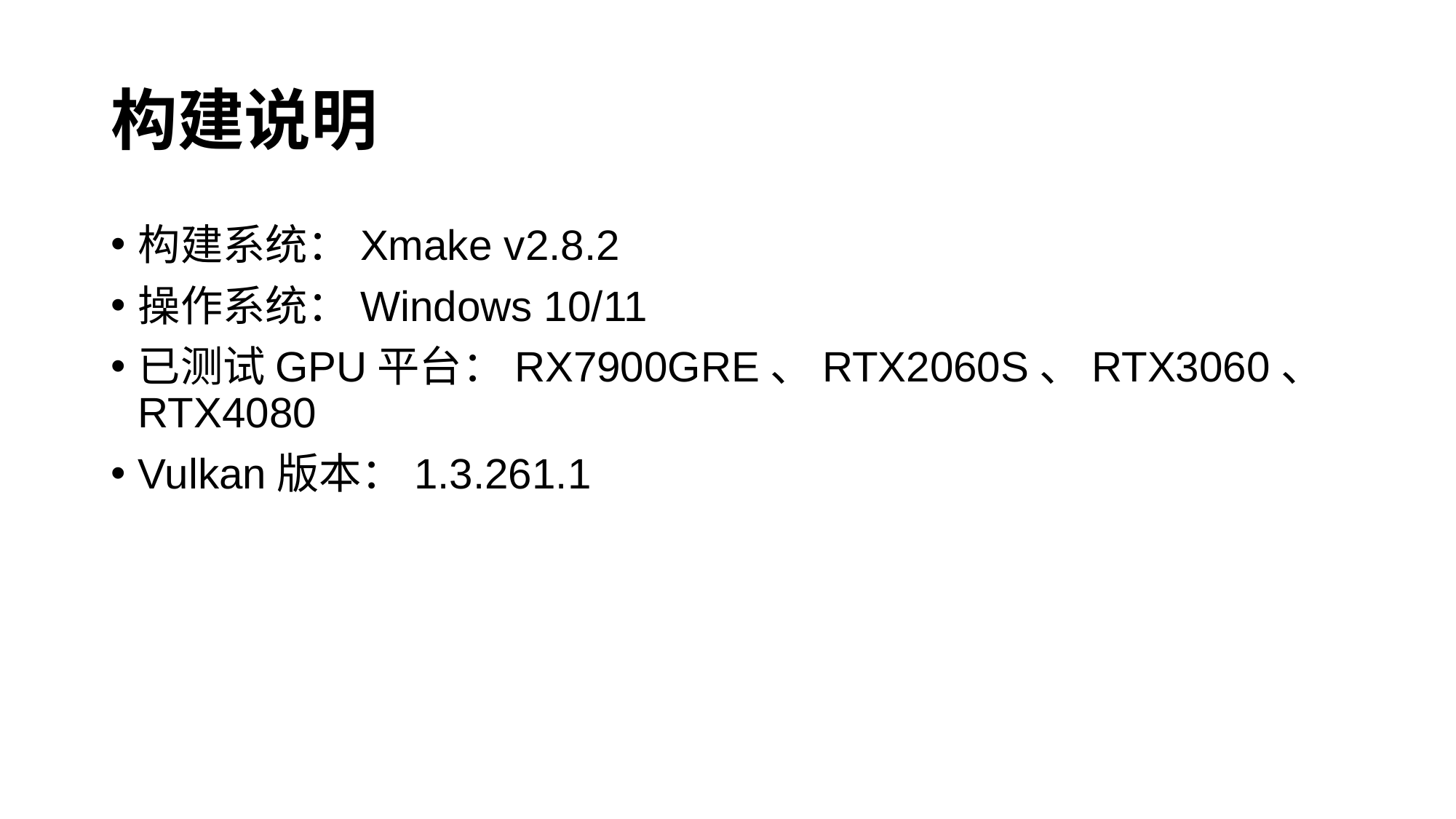

# 构建说明
构建系统：Xmake v2.8.2
操作系统：Windows 10/11
已测试GPU平台：RX7900GRE、RTX2060S、RTX3060、RTX4080
Vulkan版本：1.3.261.1